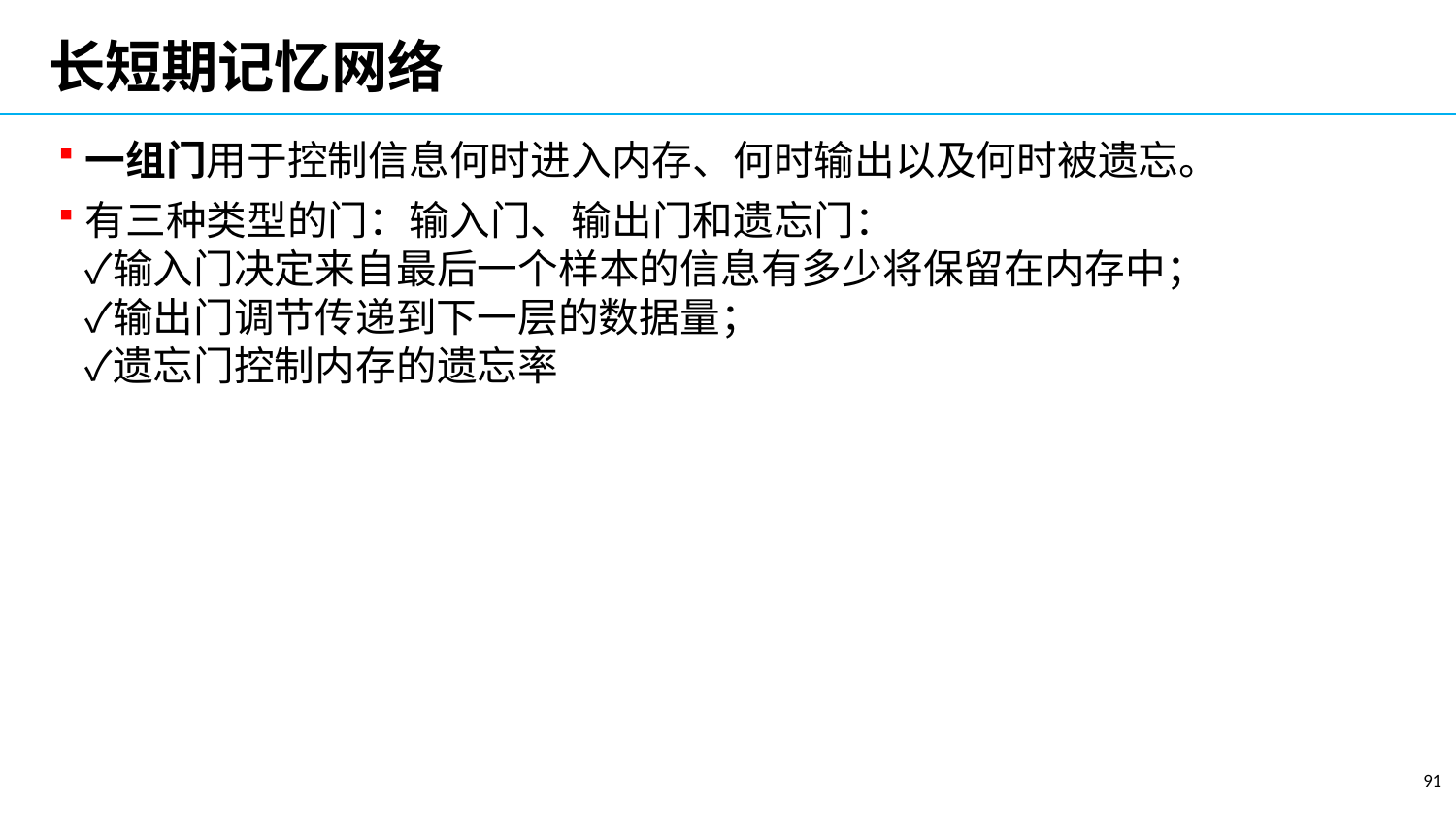

# 长短期记忆网络

一组门用于控制信息何时进入内存、何时输出以及何时被遗忘。
有三种类型的门：输入门、输出门和遗忘门：
✓输入门决定来自最后一个样本的信息有多少将保留在内存中；
✓输出门调节传递到下一层的数据量；
✓遗忘门控制内存的遗忘率

91